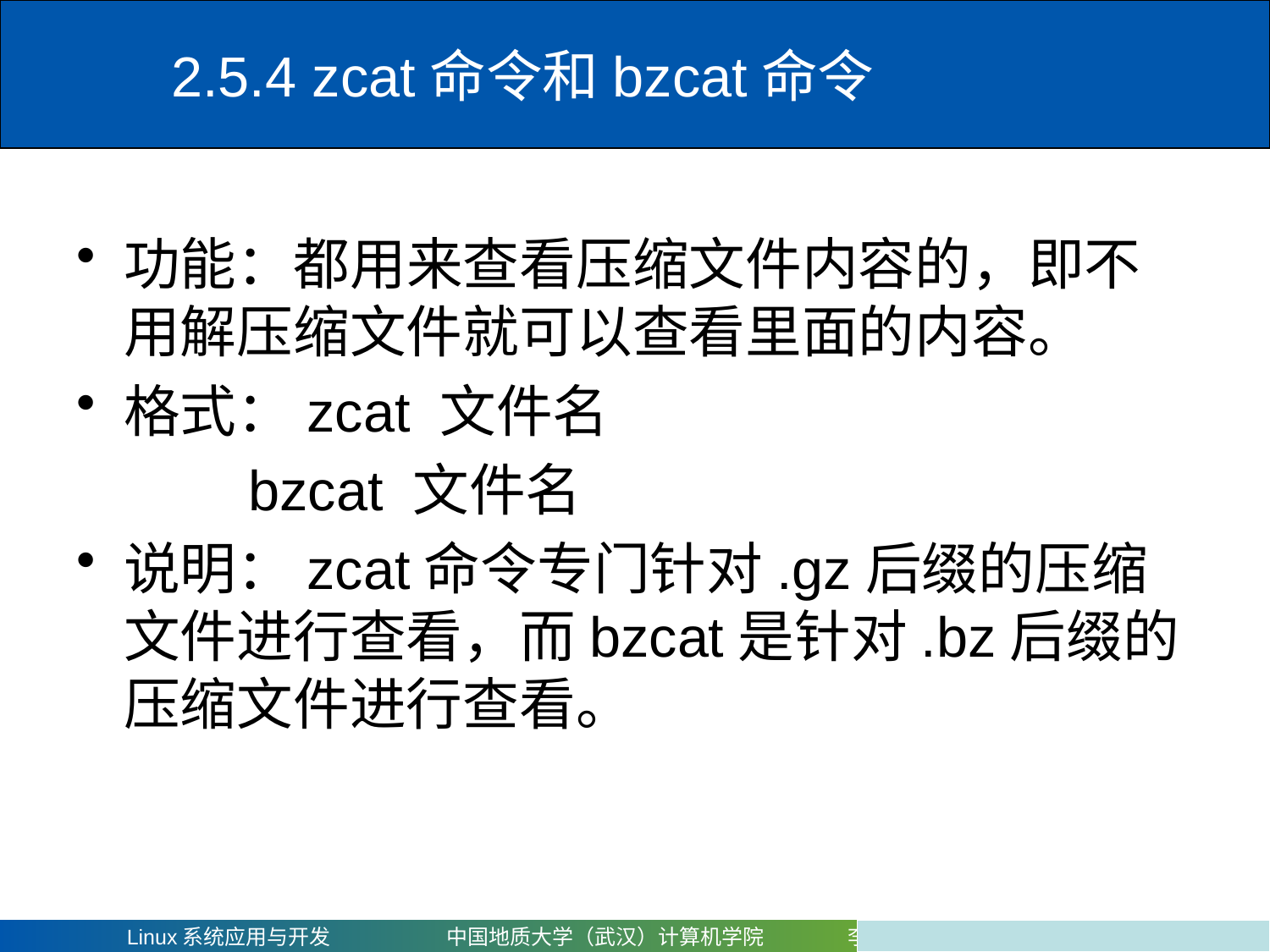

# 2.5.4 zcat命令和bzcat命令
功能：都用来查看压缩文件内容的，即不用解压缩文件就可以查看里面的内容。
格式：zcat 文件名
           bzcat 文件名
说明：zcat命令专门针对.gz后缀的压缩文件进行查看，而bzcat是针对.bz后缀的压缩文件进行查看。